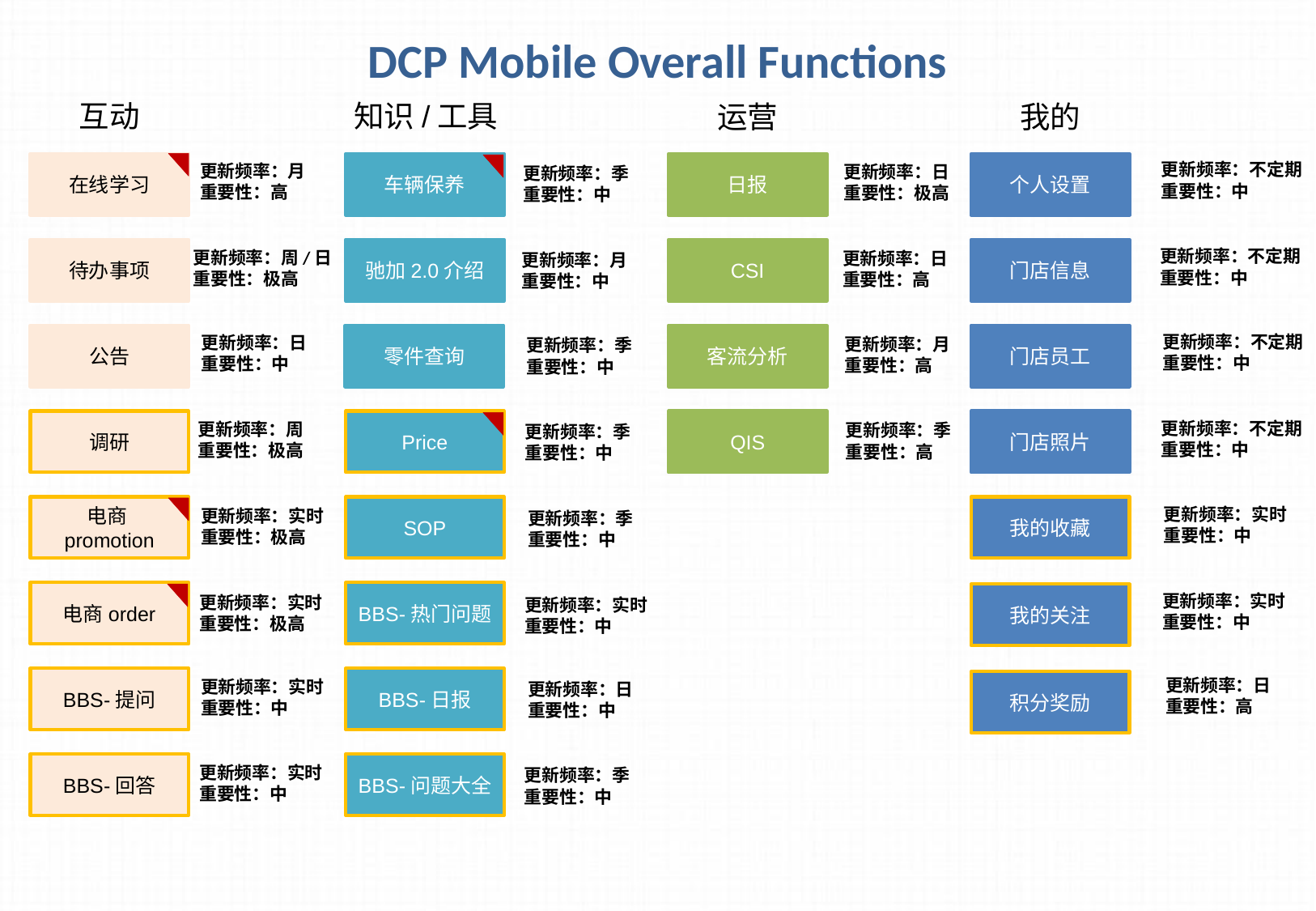

DCP Mobile Overall Functions
互动
知识/工具
运营
我的
更新频率：不定期
重要性：中

在线学习
车辆保养
日报
个人设置
更新频率：月
重要性：高

更新频率：日
重要性：极高
更新频率：季
重要性：中
更新频率：不定期
重要性：中
待办事项
驰加2.0介绍
CSI
门店信息
更新频率：周/日
重要性：极高
更新频率：日
重要性：高
更新频率：月
重要性：中
更新频率：不定期
重要性：中
公告
零件查询
客流分析
门店员工
更新频率：日
重要性：中
更新频率：月
重要性：高
更新频率：季
重要性：中
调研
Price
QIS
门店照片
更新频率：不定期
重要性：中
更新频率：周
重要性：极高

更新频率：季
重要性：高
更新频率：季
重要性：中
电商promotion
SOP
我的收藏
更新频率：实时
重要性：中

更新频率：实时
重要性：极高
更新频率：季
重要性：中
电商order
BBS-热门问题

我的关注
更新频率：实时
重要性：中
更新频率：实时
重要性：极高
更新频率：实时
重要性：中
BBS-提问
BBS-日报
更新频率：日
重要性：高
更新频率：实时
重要性：中
积分奖励
更新频率：日
重要性：中
BBS-问题大全
BBS-回答
更新频率：实时
重要性：中
更新频率：季
重要性：中